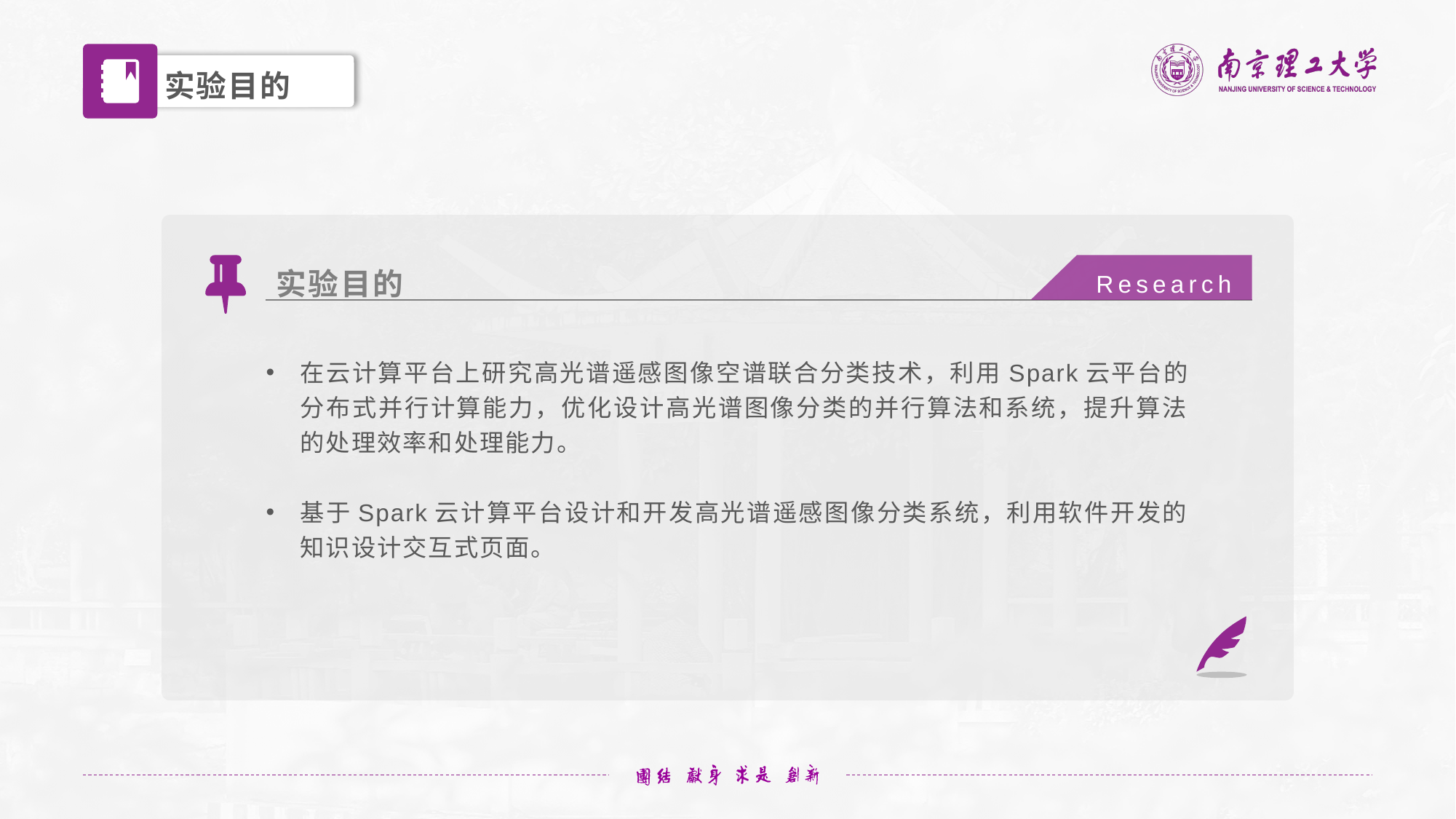

实验目的

实验目的

Research
在云计算平台上研究高光谱遥感图像空谱联合分类技术，利用Spark云平台的分布式并行计算能力，优化设计高光谱图像分类的并行算法和系统，提升算法的处理效率和处理能力。

基于Spark云计算平台设计和开发高光谱遥感图像分类系统，利用软件开发的知识设计交互式页面。